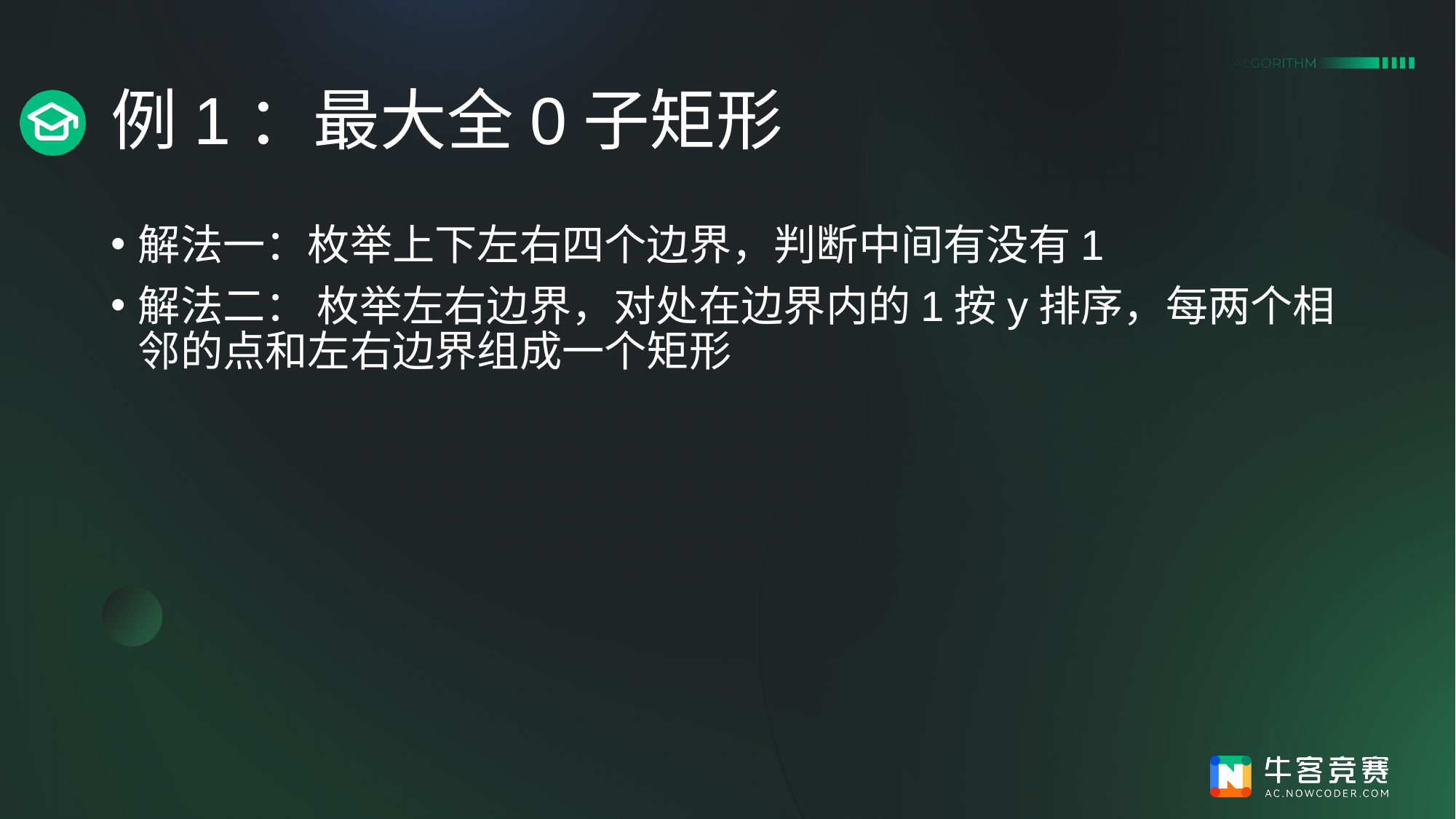

# 例1：最大全0子矩形
解法一：枚举上下左右四个边界，判断中间有没有1
解法二： 枚举左右边界，对处在边界内的1按y排序，每两个相邻的点和左右边界组成一个矩形